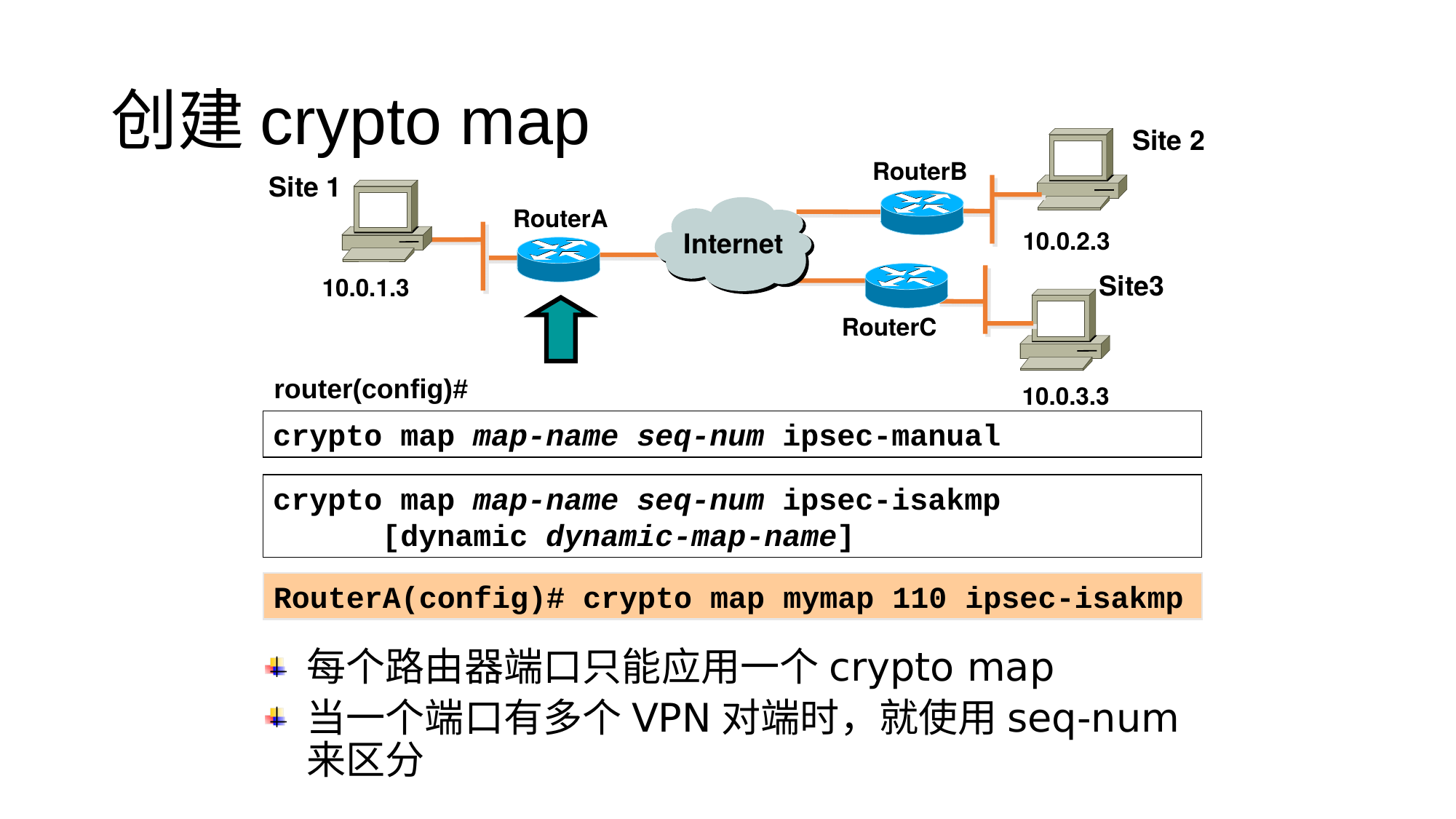

# 创建crypto map
Site 2

RouterB
Site 1

Internet

RouterA

B
10.0.2.3

A

Site3

10.0.1.3

RouterC

B
router(config)#
10.0.3.3
crypto map map-name seq-num ipsec-manual
crypto map map-name seq-num ipsec-isakmp
	[dynamic dynamic-map-name]
RouterA(config)# crypto map mymap 110 ipsec-isakmp
每个路由器端口只能应用一个crypto map
当一个端口有多个VPN对端时，就使用seq-num来区分